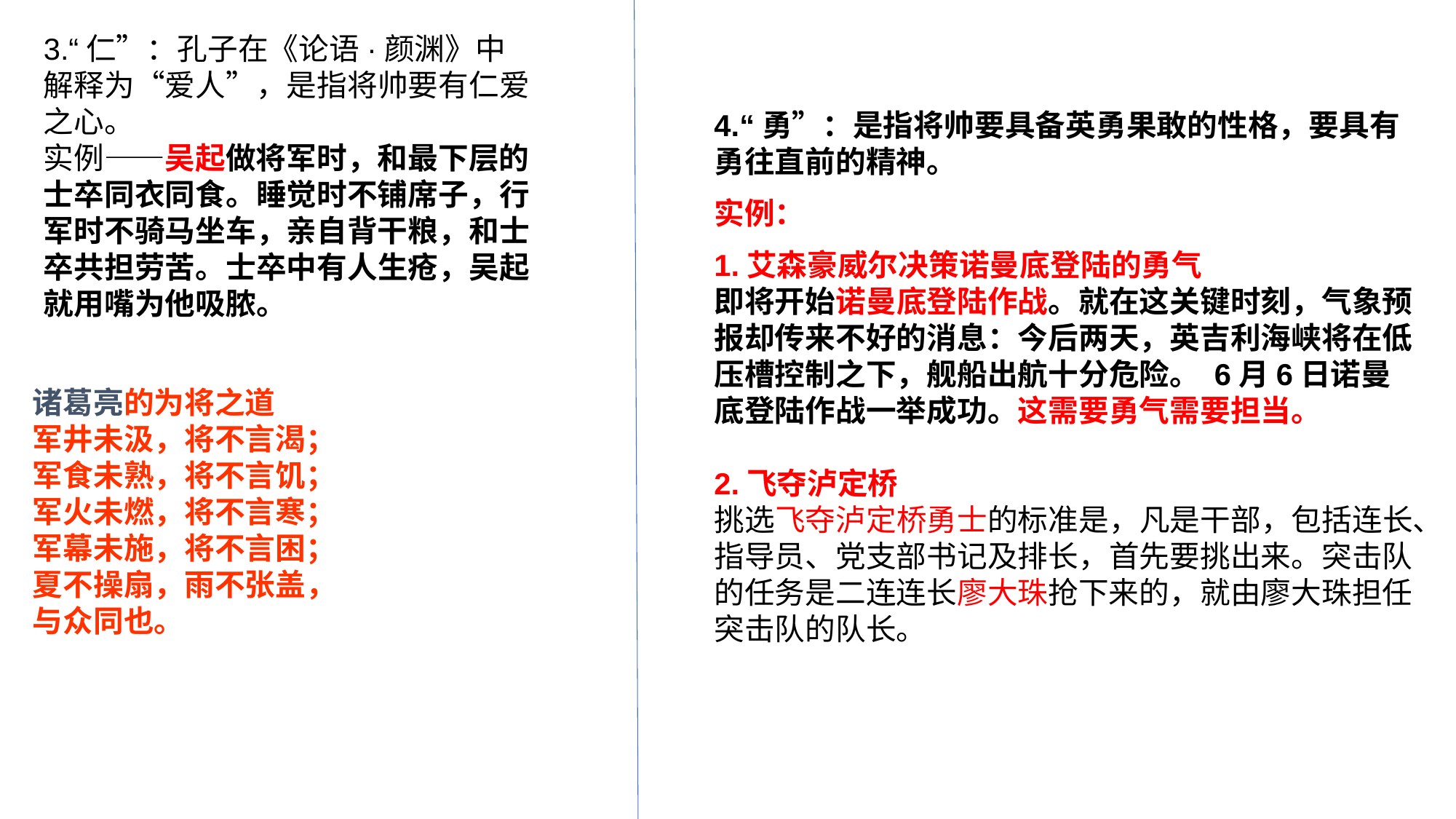

3.“仁”：孔子在《论语·颜渊》中解释为“爱人”，是指将帅要有仁爱之心。
实例——吴起做将军时，和最下层的士卒同衣同食。睡觉时不铺席子，行军时不骑马坐车，亲自背干粮，和士卒共担劳苦。士卒中有人生疮，吴起就用嘴为他吸脓。
4.“勇”：是指将帅要具备英勇果敢的性格，要具有勇往直前的精神。
实例：
1.艾森豪威尔决策诺曼底登陆的勇气
即将开始诺曼底登陆作战。就在这关键时刻，气象预报却传来不好的消息：今后两天，英吉利海峡将在低压槽控制之下，舰船出航十分危险。 6月6日诺曼底登陆作战一举成功。这需要勇气需要担当。

2.飞夺泸定桥
挑选飞夺泸定桥勇士的标准是，凡是干部，包括连长、指导员、党支部书记及排长，首先要挑出来。突击队的任务是二连连长廖大珠抢下来的，就由廖大珠担任突击队的队长。
诸葛亮的为将之道
军井未汲，将不言渴；军食未熟，将不言饥；军火未燃，将不言寒；军幕未施，将不言困；夏不操扇，雨不张盖，与众同也。